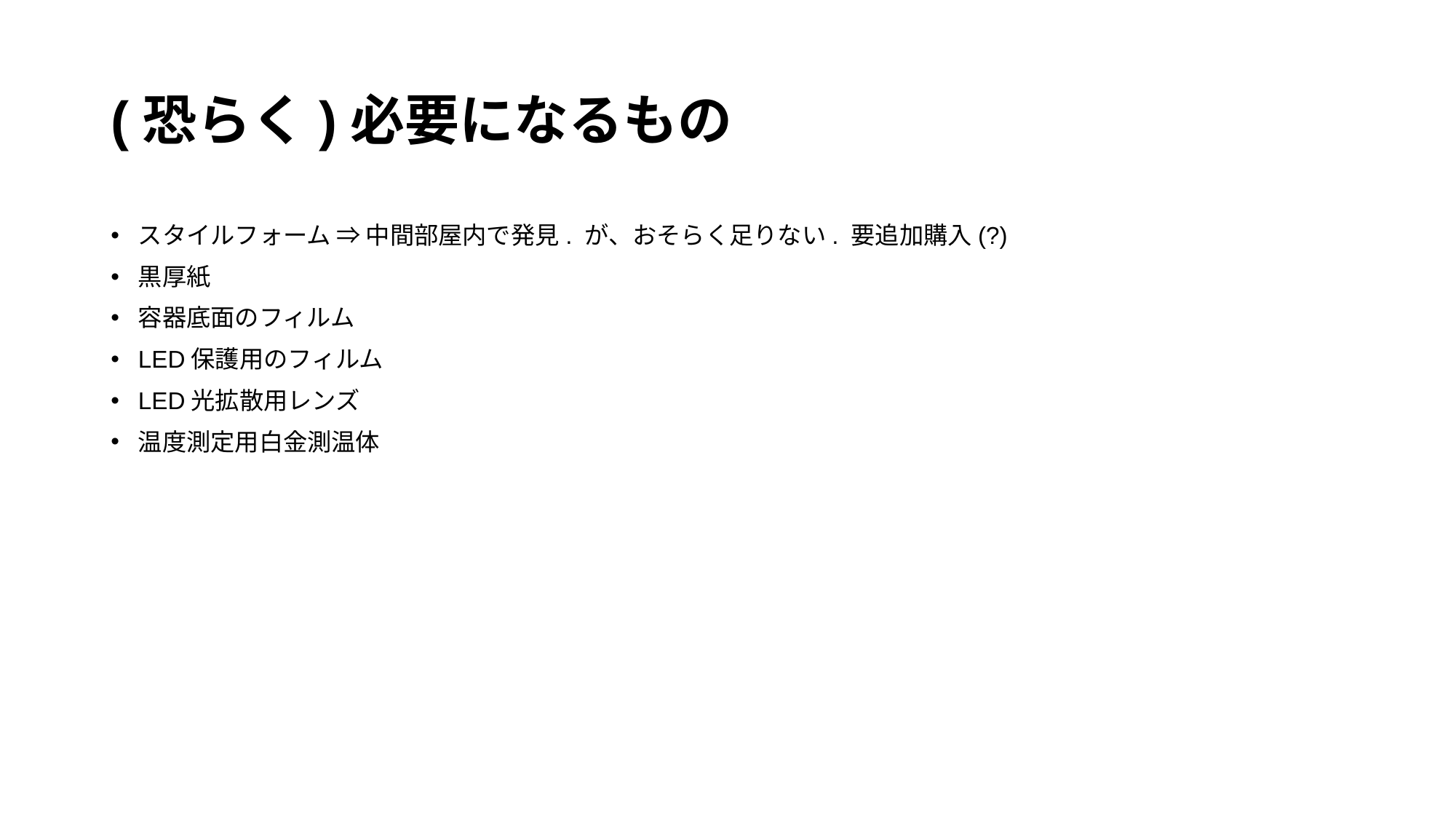

# (恐らく)必要になるもの
スタイルフォーム ⇒ 中間部屋内で発見. が、おそらく足りない. 要追加購入(?)
黒厚紙
容器底面のフィルム
LED保護用のフィルム
LED光拡散用レンズ
温度測定用白金測温体